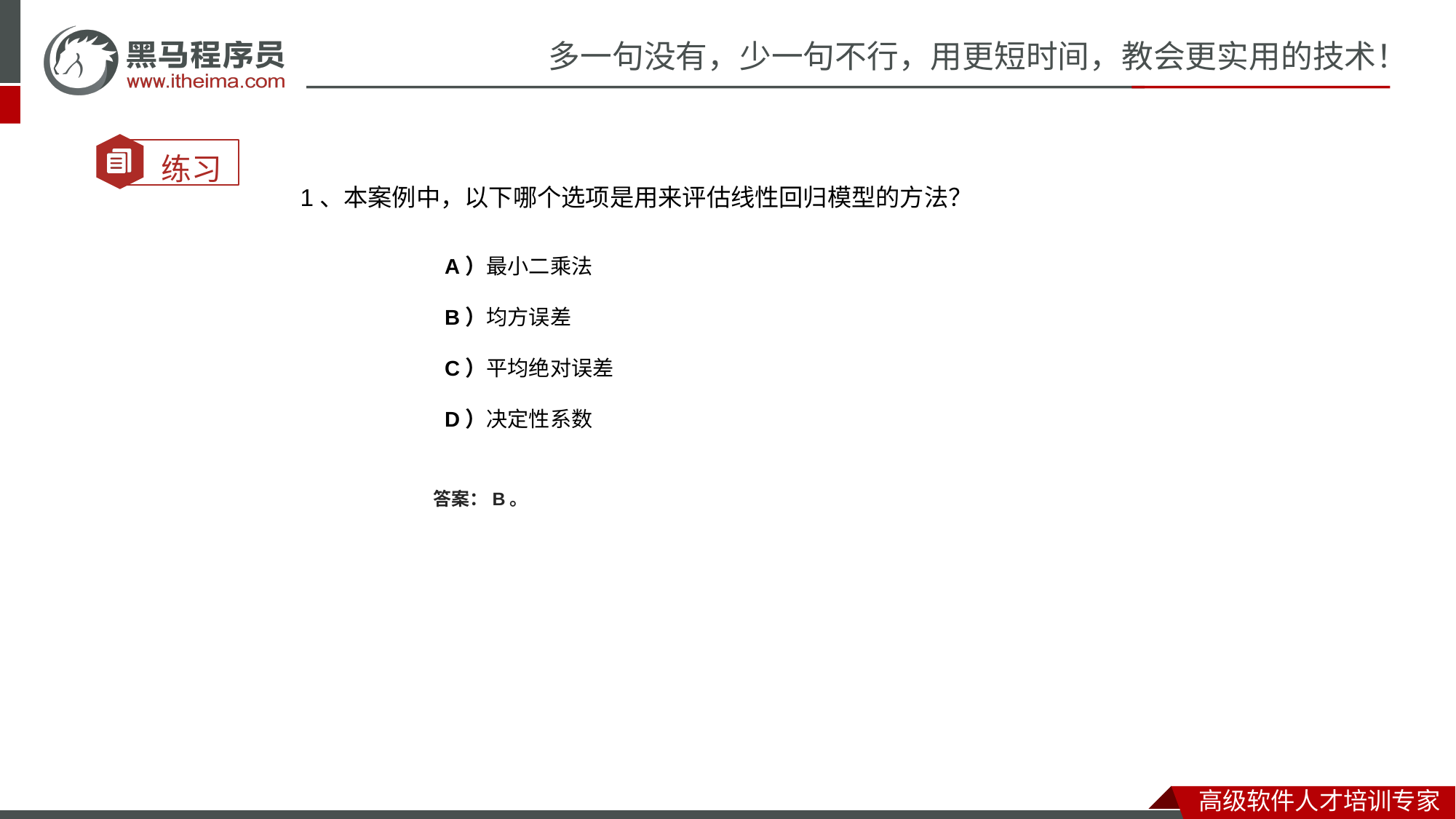

1、本案例中，以下哪个选项是用来评估线性回归模型的方法？
A）最小二乘法

B）均方误差

C）平均绝对误差

D）决定性系数
答案：B。